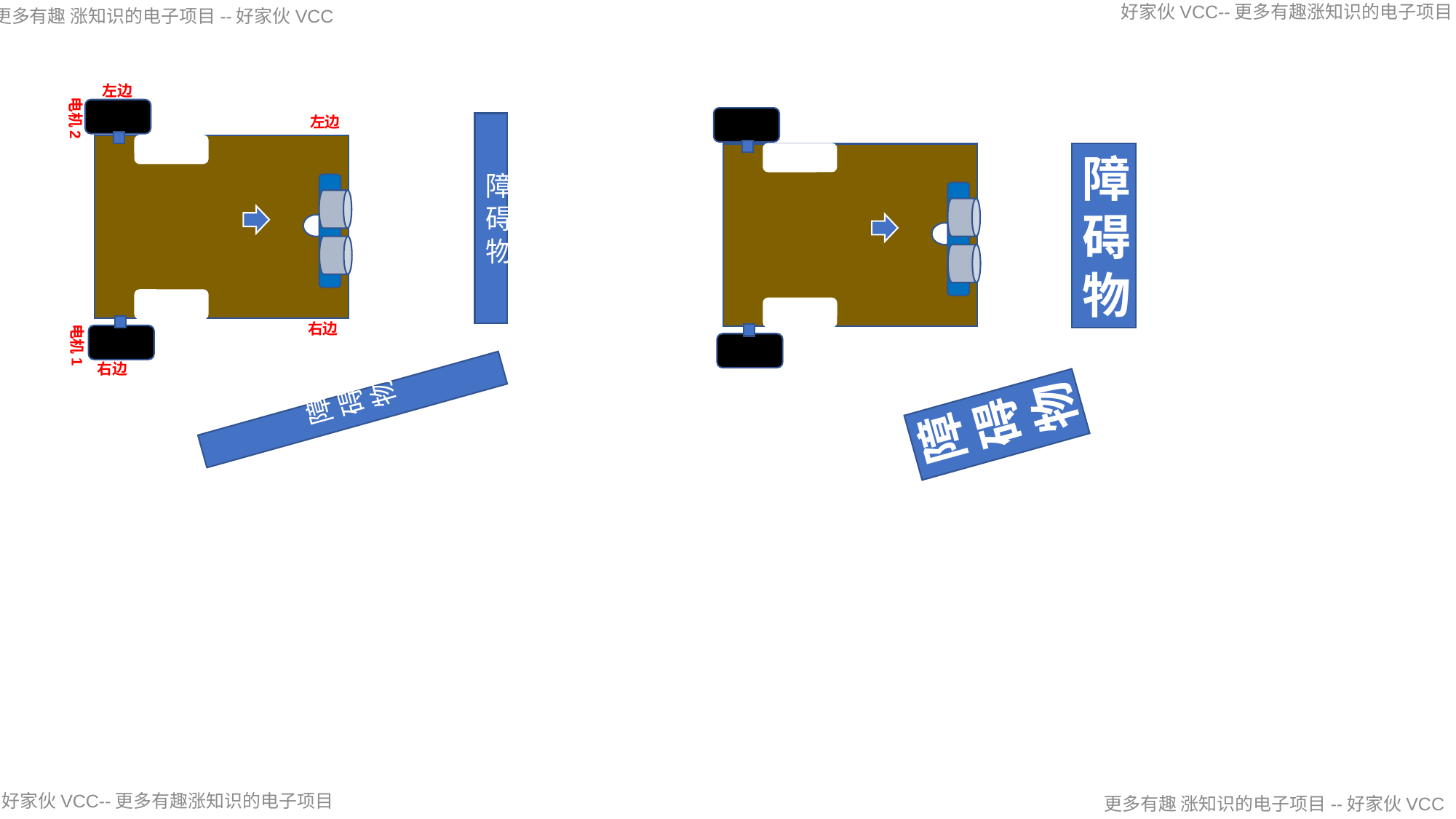

左边

电机2

电机1
右边
左边
右边

障碍物
障碍物
障碍物
障碍物